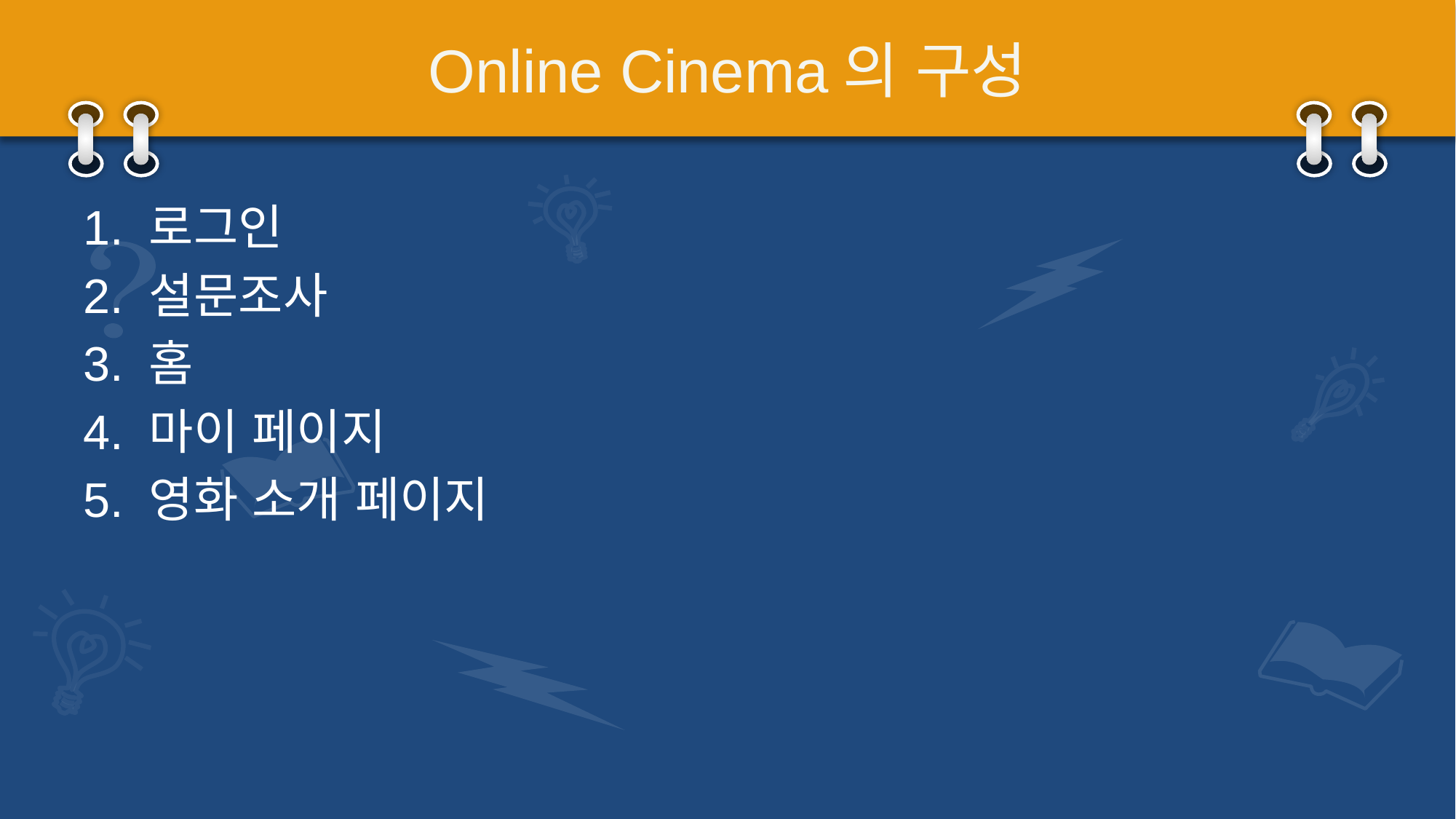

# Online Cinema의 구성
1. 로그인
2. 설문조사
3. 홈
4. 마이 페이지
5. 영화 소개 페이지